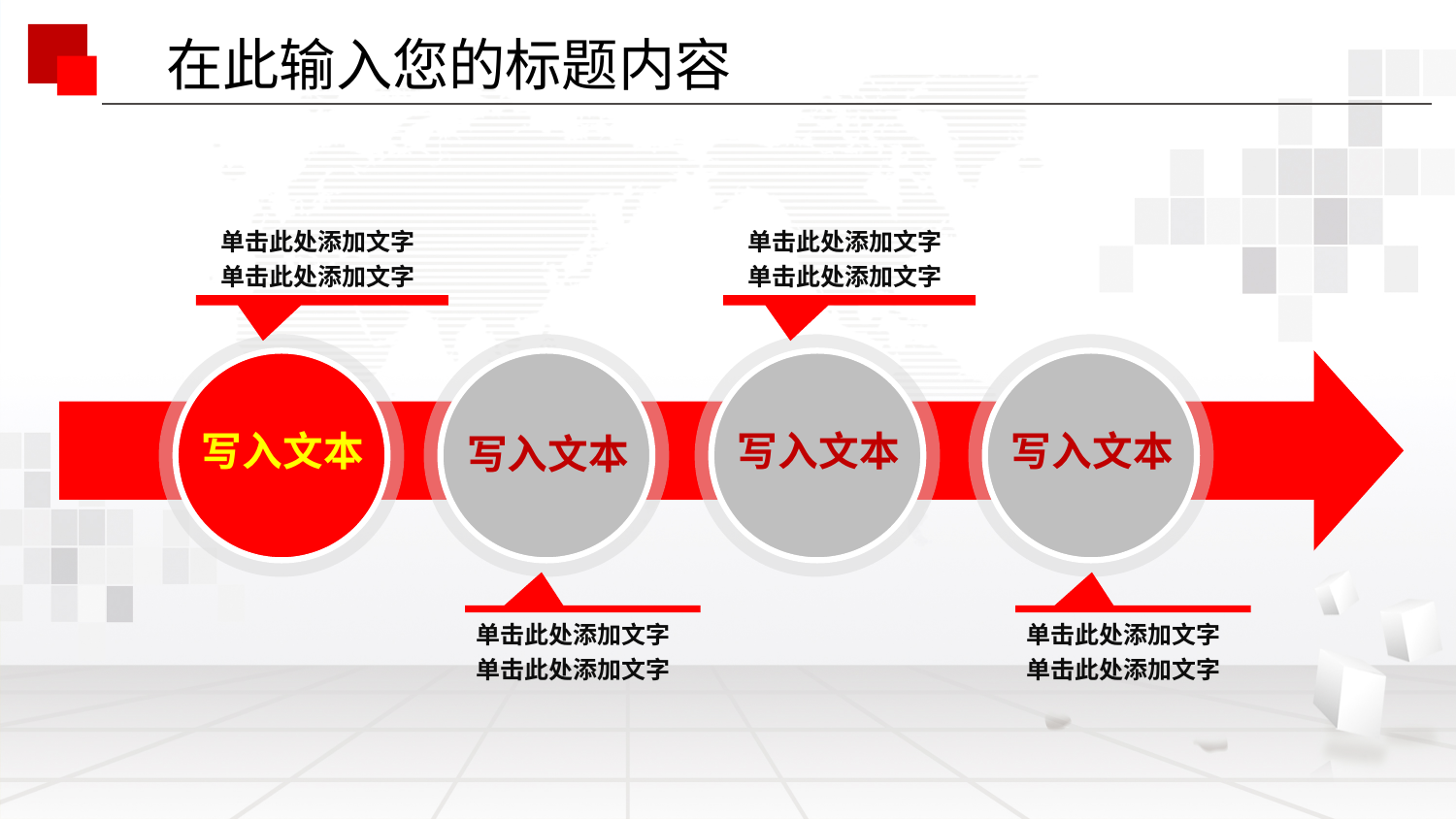

在此输入您的标题内容
单击此处添加文字
单击此处添加文字
单击此处添加文字
单击此处添加文字

写入文本

写入文本

写入文本

写入文本

单击此处添加文字
单击此处添加文字
单击此处添加文字
单击此处添加文字